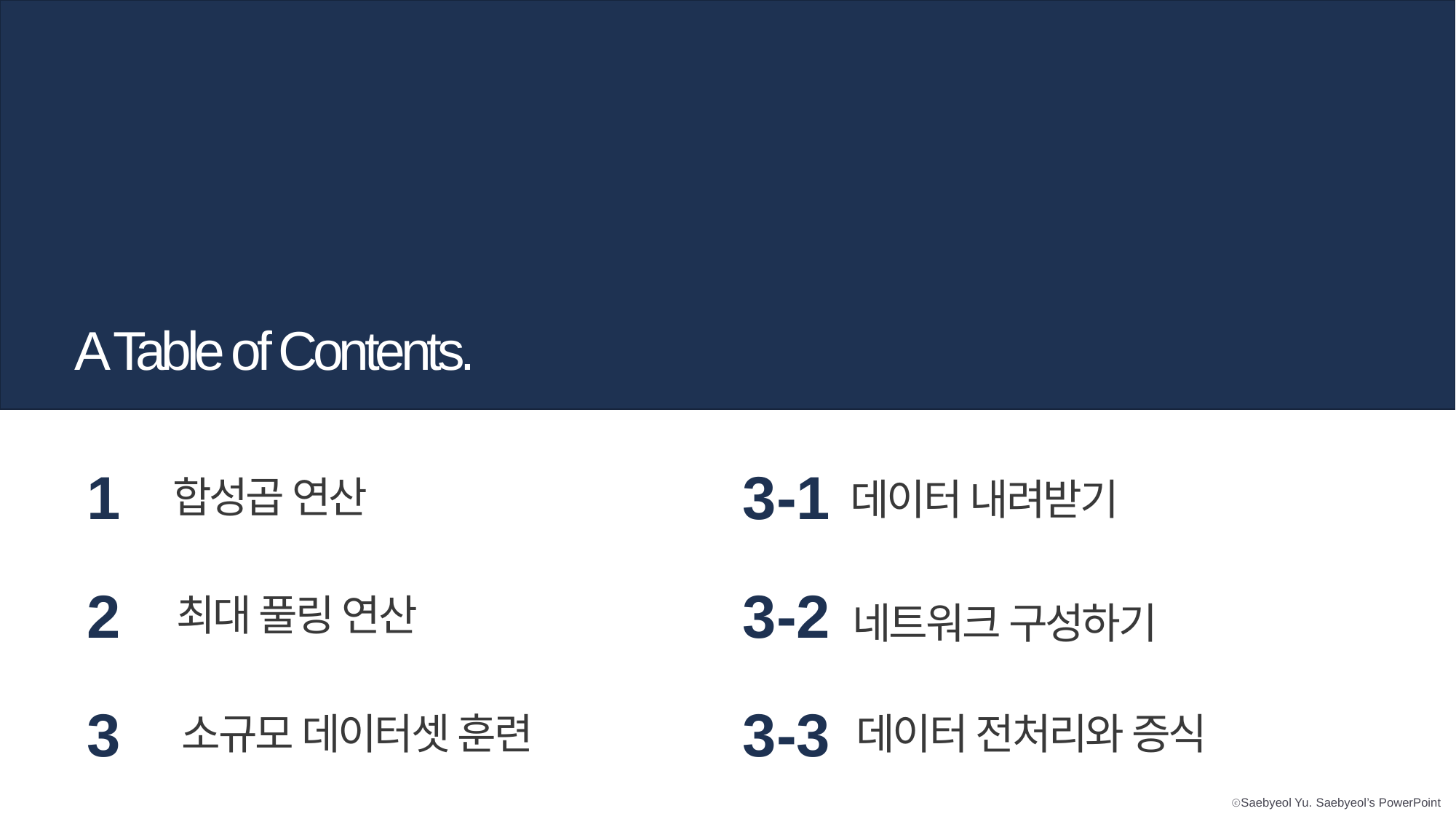

A Table of Contents.
1
합성곱 연산
3-1
데이터 내려받기
2
최대 풀링 연산
3-2
네트워크 구성하기
3
소규모 데이터셋 훈련
3-3
데이터 전처리와 증식